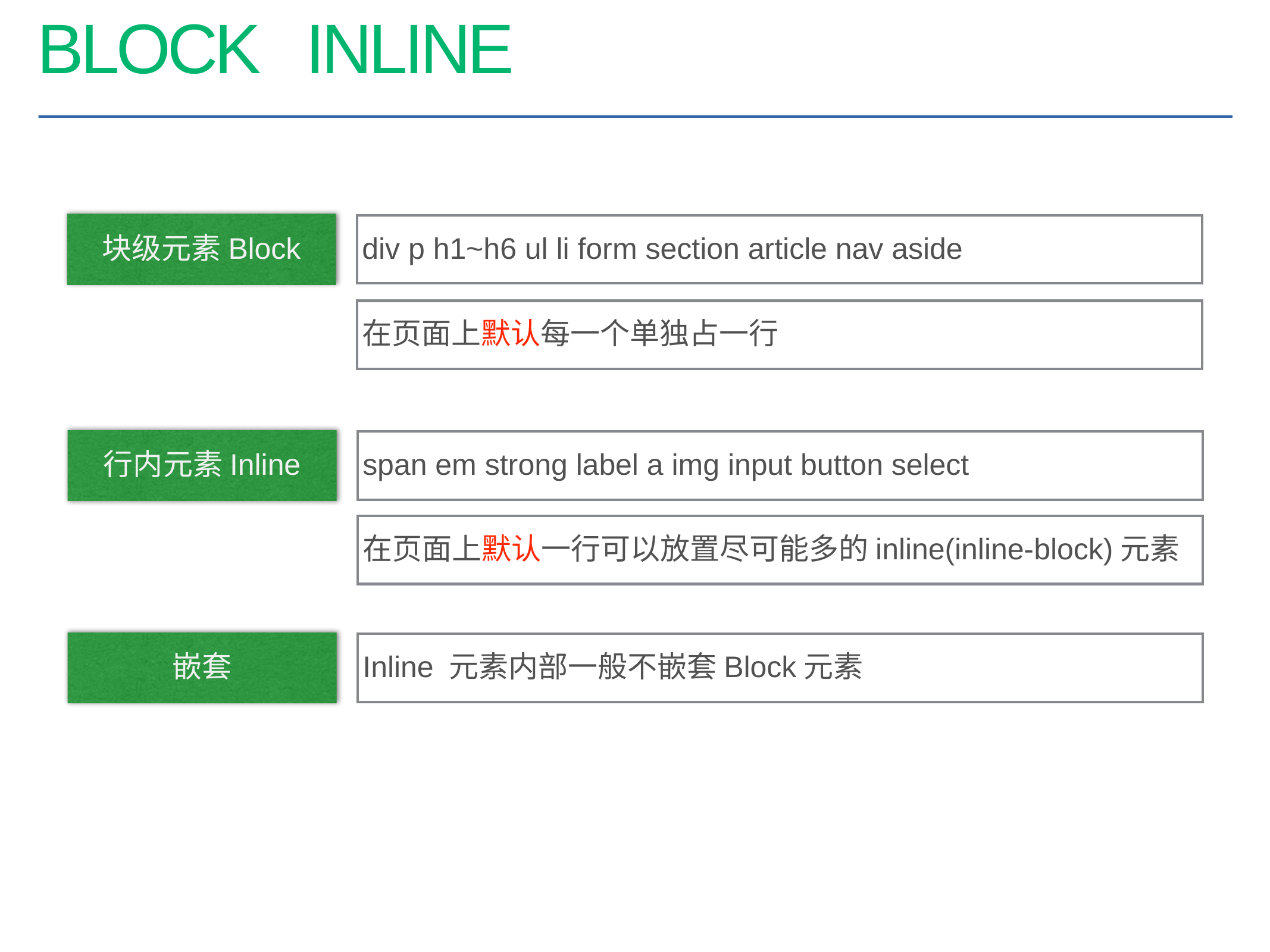

# block   inline
块级元素Block
div p h1~h6 ul li form section article nav aside
在页面上默认每一个单独占一行
行内元素Inline
span em strong label a img input button select
在页面上默认一行可以放置尽可能多的inline(inline-block)元素
嵌套
Inline 元素内部一般不嵌套Block元素
9